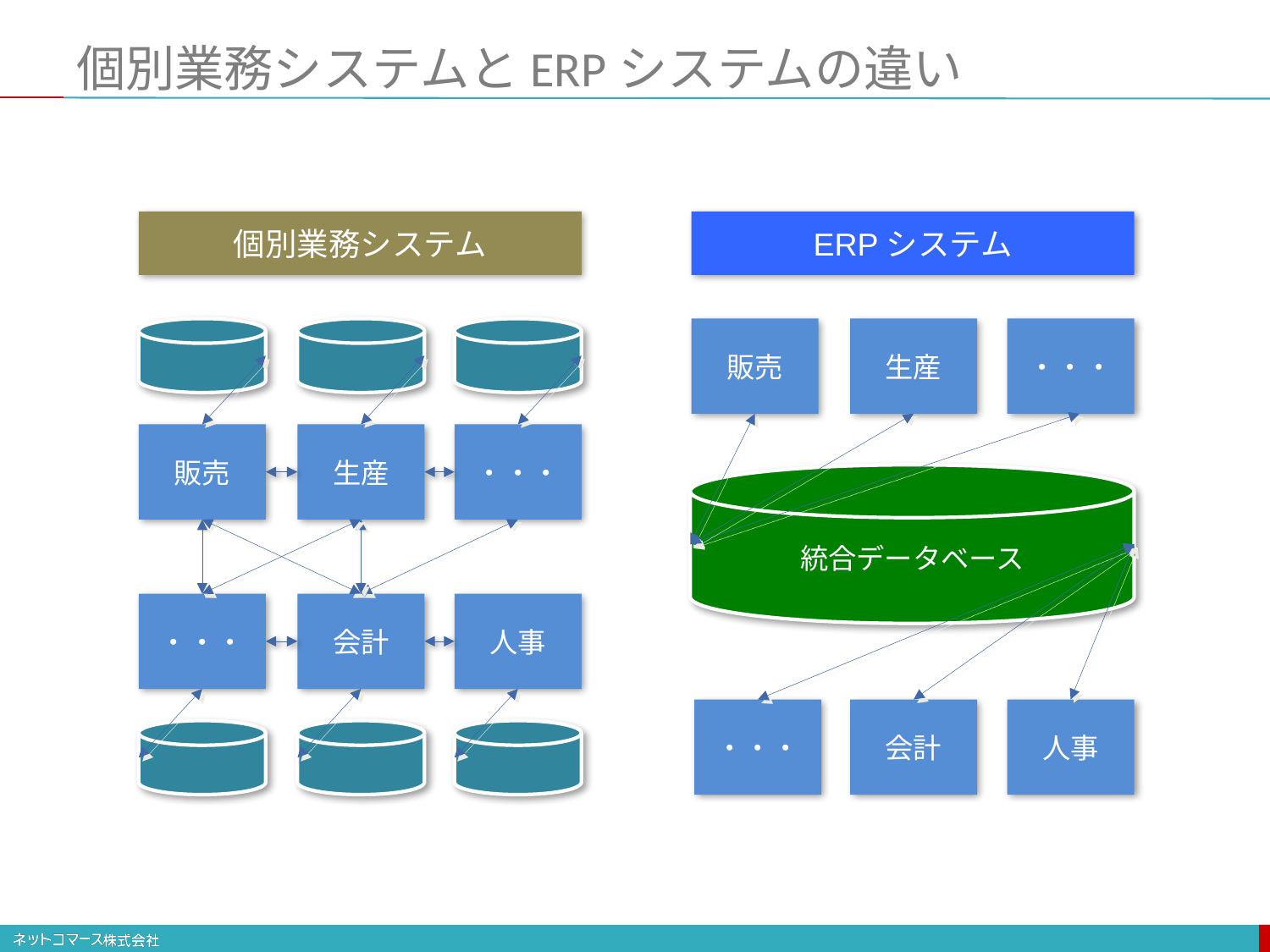

# 個別業務システムとERPシステムの違い
個別業務システム
ERPシステム

販売
生産
・・・
販売
生産
・・・
統合データベース
・・・
会計
人事
・・・
会計
人事